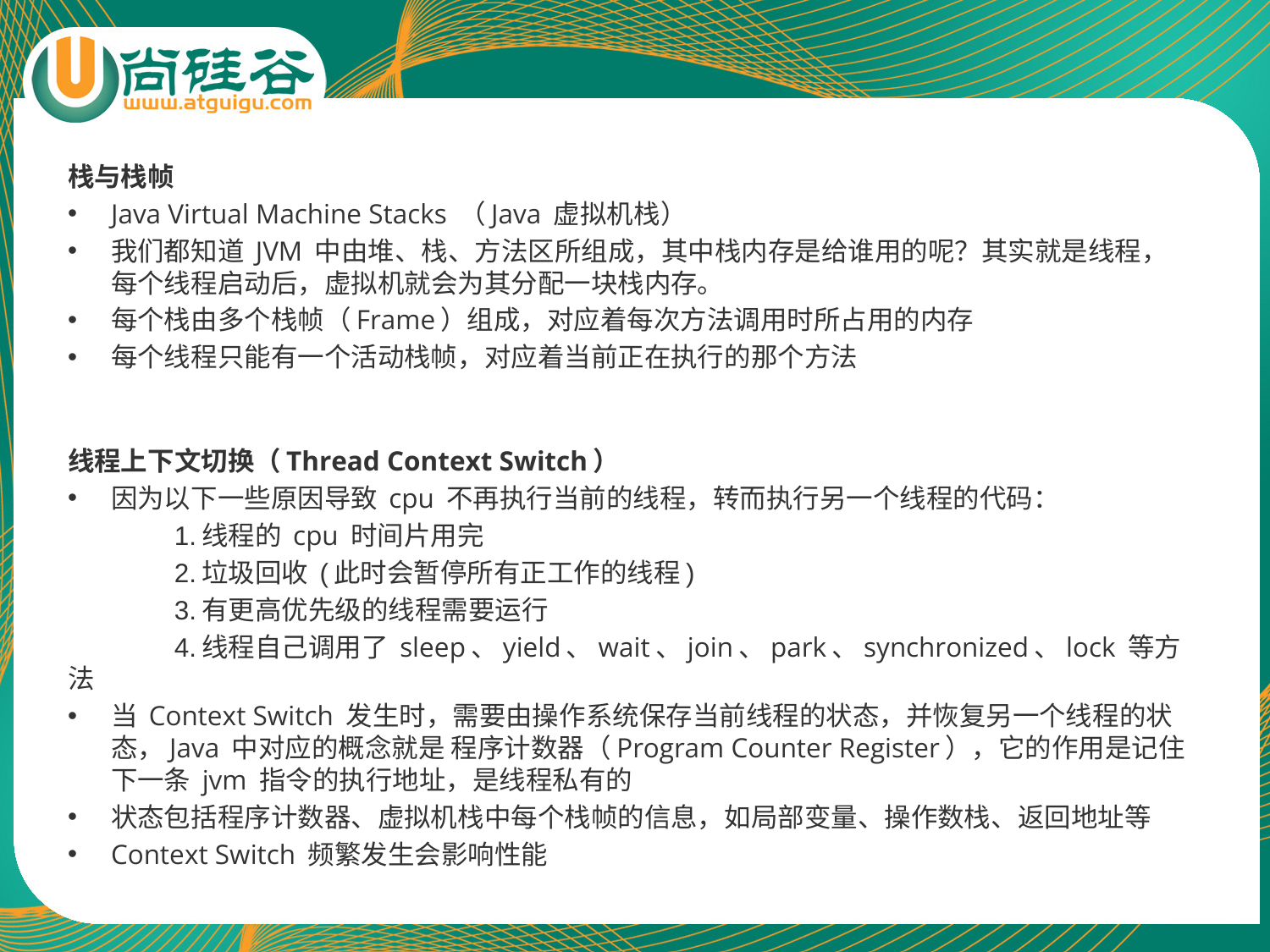

栈与栈帧
Java Virtual Machine Stacks （Java 虚拟机栈）
我们都知道 JVM 中由堆、栈、方法区所组成，其中栈内存是给谁用的呢？其实就是线程，每个线程启动后，虚拟机就会为其分配一块栈内存。
每个栈由多个栈帧（Frame）组成，对应着每次方法调用时所占用的内存
每个线程只能有一个活动栈帧，对应着当前正在执行的那个方法

线程上下文切换（Thread Context Switch）
因为以下一些原因导致 cpu 不再执行当前的线程，转而执行另一个线程的代码：
	1.线程的 cpu 时间片用完
	2.垃圾回收 (此时会暂停所有正工作的线程)
	3.有更高优先级的线程需要运行
	4.线程自己调用了 sleep、yield、wait、join、park、synchronized、lock 等方法
当 Context Switch 发生时，需要由操作系统保存当前线程的状态，并恢复另一个线程的状态，Java 中对应的概念就是 程序计数器（Program Counter Register），它的作用是记住下一条 jvm 指令的执行地址，是线程私有的
状态包括程序计数器、虚拟机栈中每个栈帧的信息，如局部变量、操作数栈、返回地址等
Context Switch 频繁发生会影响性能